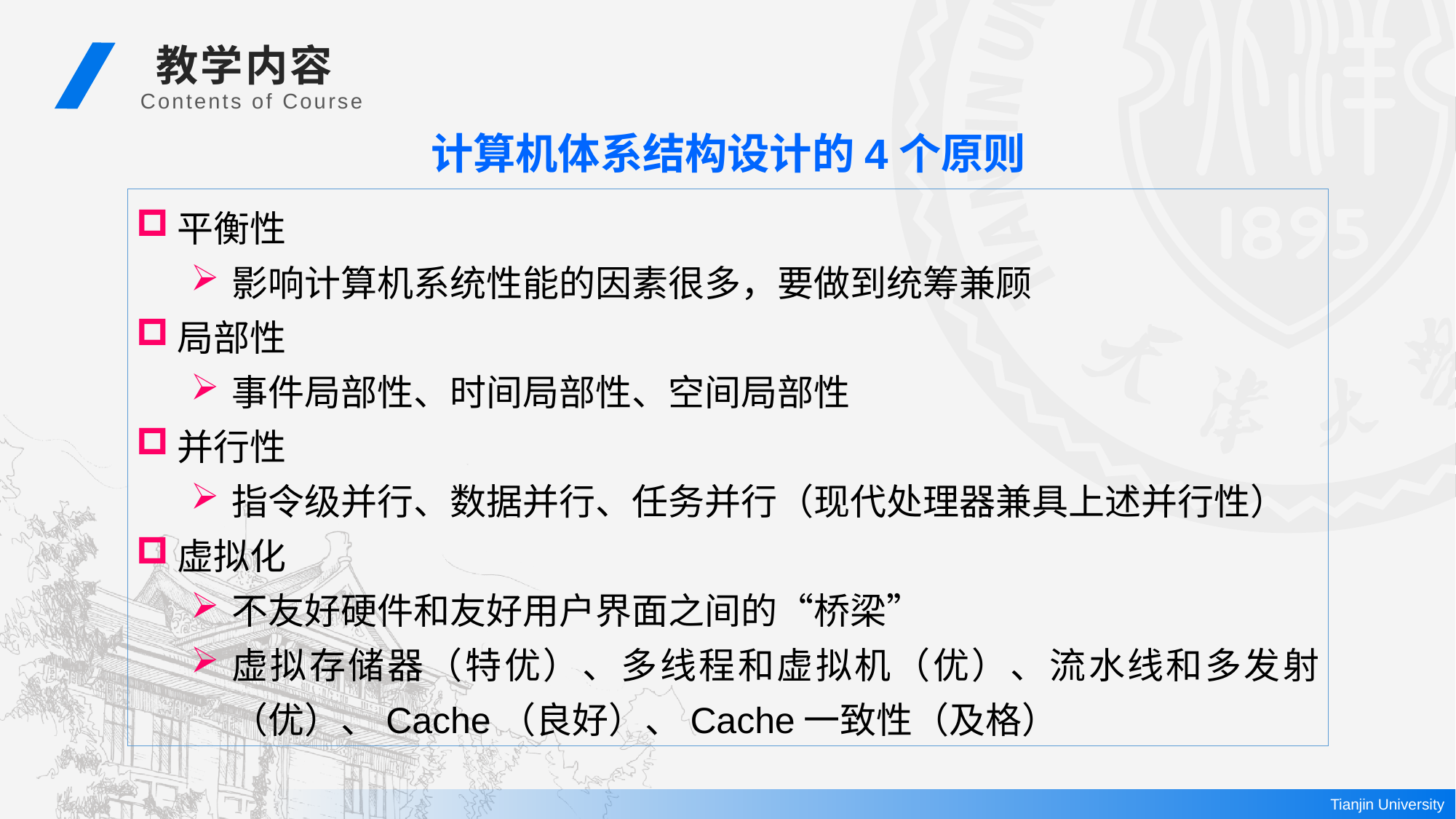

教学内容
   Contents of Course
计算机体系结构设计的4个原则
平衡性
影响计算机系统性能的因素很多，要做到统筹兼顾
局部性
事件局部性、时间局部性、空间局部性
并行性
指令级并行、数据并行、任务并行（现代处理器兼具上述并行性）
虚拟化
不友好硬件和友好用户界面之间的“桥梁”
虚拟存储器（特优）、多线程和虚拟机（优）、流水线和多发射（优）、Cache（良好）、Cache一致性（及格）